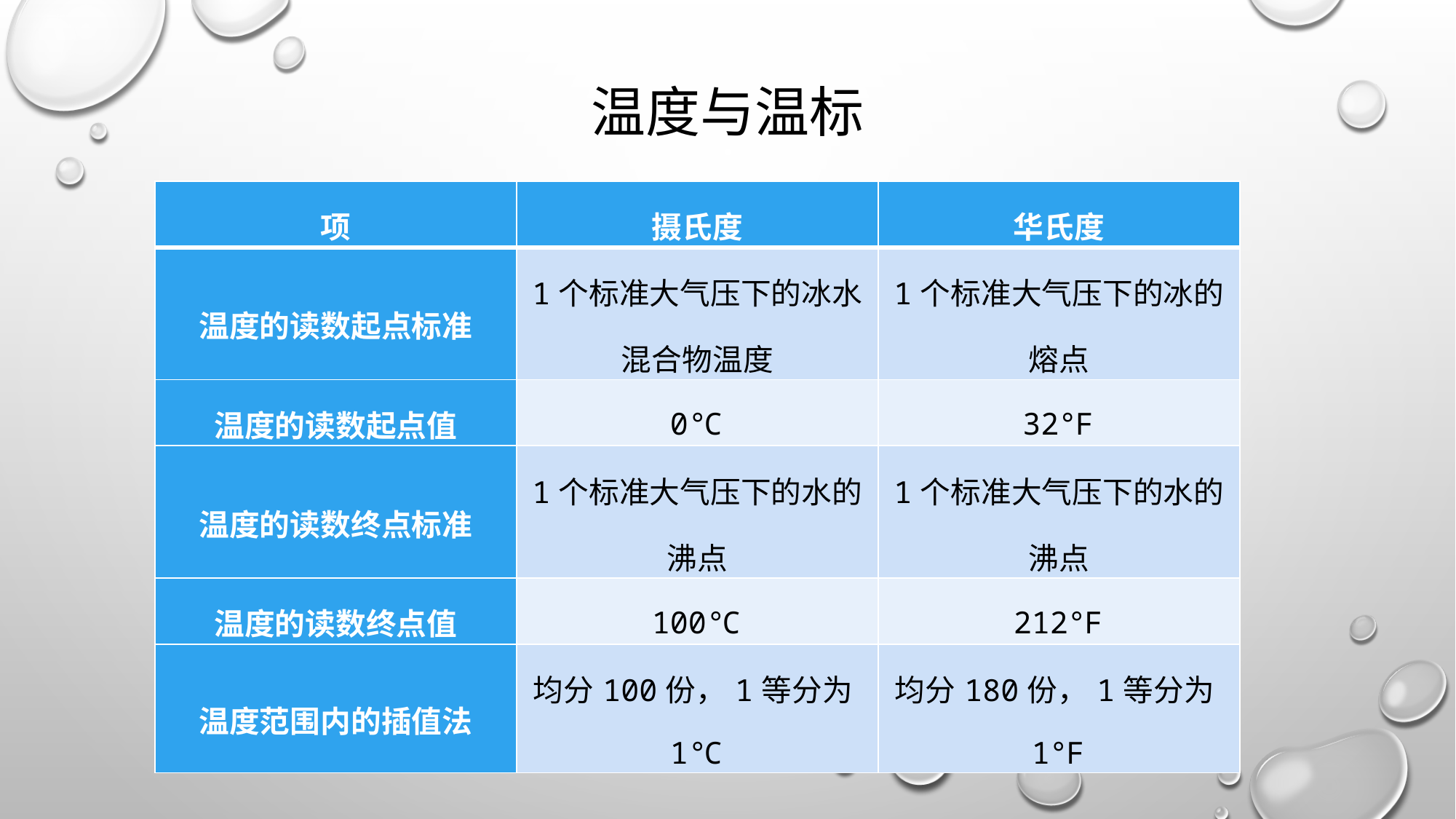

# 温度与温标
| 项 | 摄氏度 | 华氏度 |
| --- | --- | --- |
| 温度的读数起点标准 | 1个标准大气压下的冰水混合物温度 | 1个标准大气压下的冰的熔点 |
| 温度的读数起点值 | 0℃ | 32℉ |
| 温度的读数终点标准 | 1个标准大气压下的水的沸点 | 1个标准大气压下的水的沸点 |
| 温度的读数终点值 | 100℃ | 212℉ |
| 温度范围内的插值法 | 均分100份，1等分为1℃ | 均分180份，1等分为1℉ |